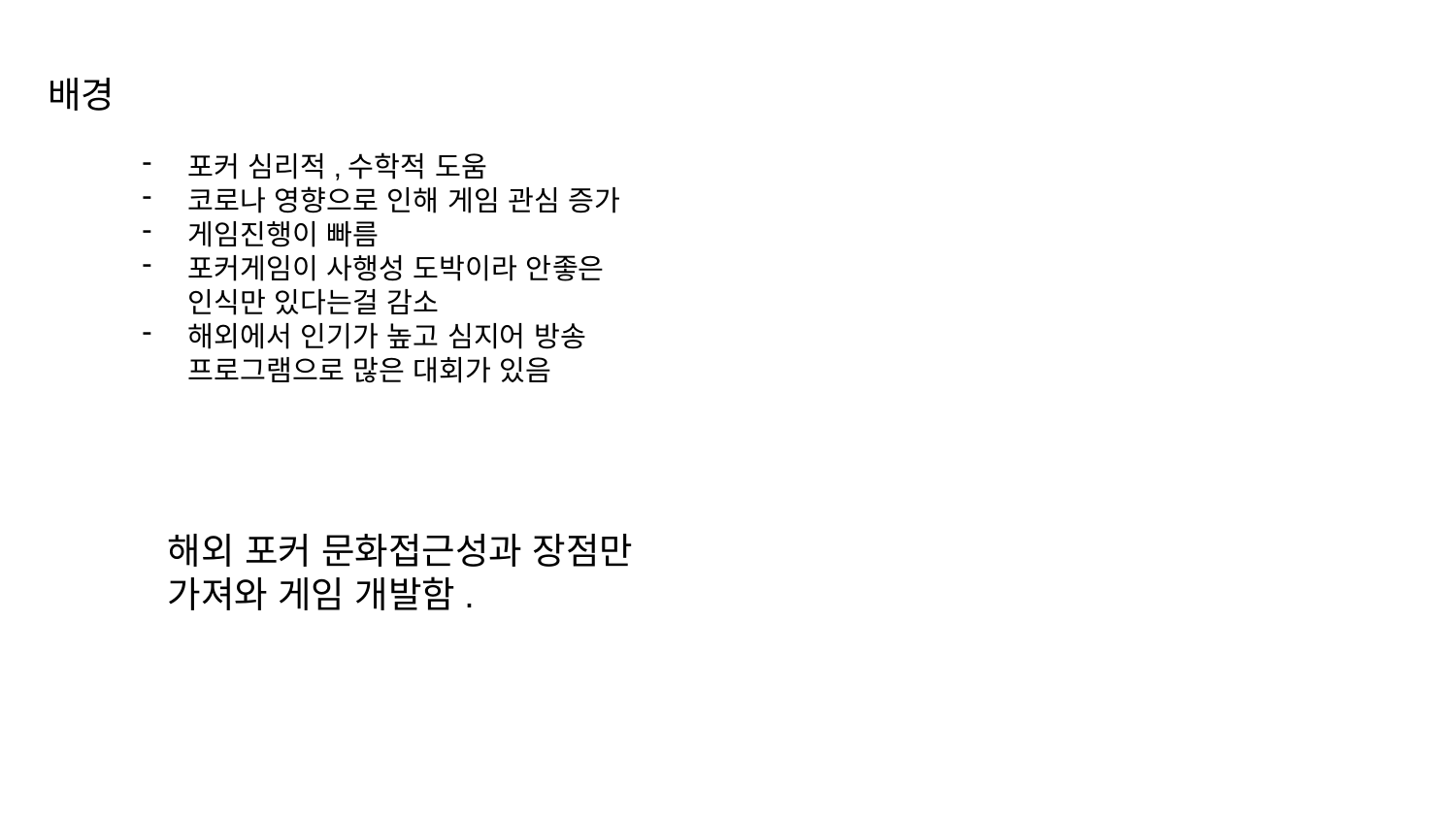

배경
포커 심리적,수학적 도움
코로나 영향으로 인해 게임 관심 증가
게임진행이 빠름
포커게임이 사행성 도박이라 안좋은 인식만 있다는걸 감소
해외에서 인기가 높고 심지어 방송 프로그램으로 많은 대회가 있음
해외 포커 문화접근성과 장점만 가져와 게임 개발함.